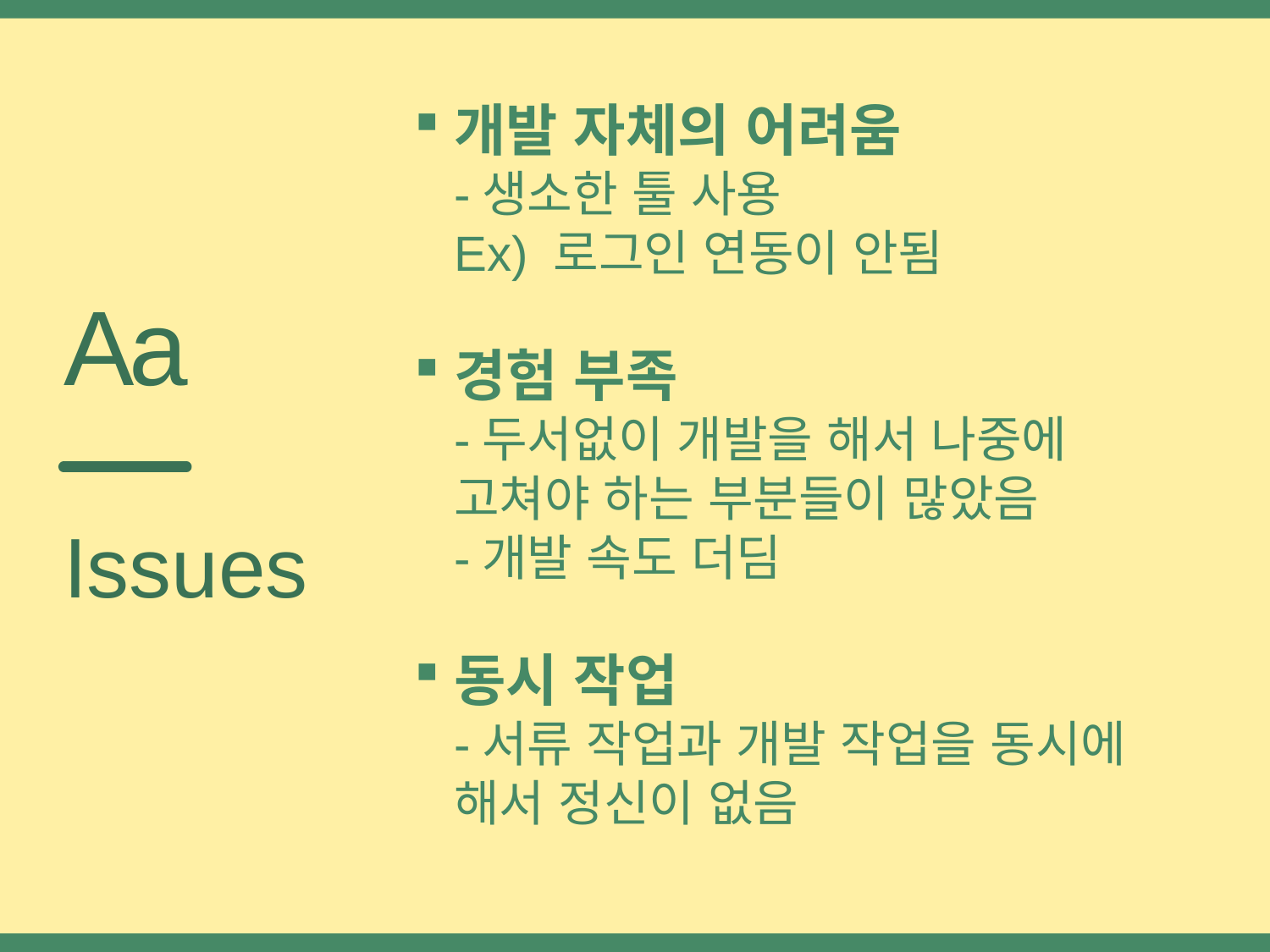

개발 자체의 어려움
-생소한 툴 사용
Ex) 로그인 연동이 안됨
경험 부족
-두서없이 개발을 해서 나중에 고쳐야 하는 부분들이 많았음
-개발 속도 더딤
동시 작업
-서류 작업과 개발 작업을 동시에 해서 정신이 없음
Aa
Issues